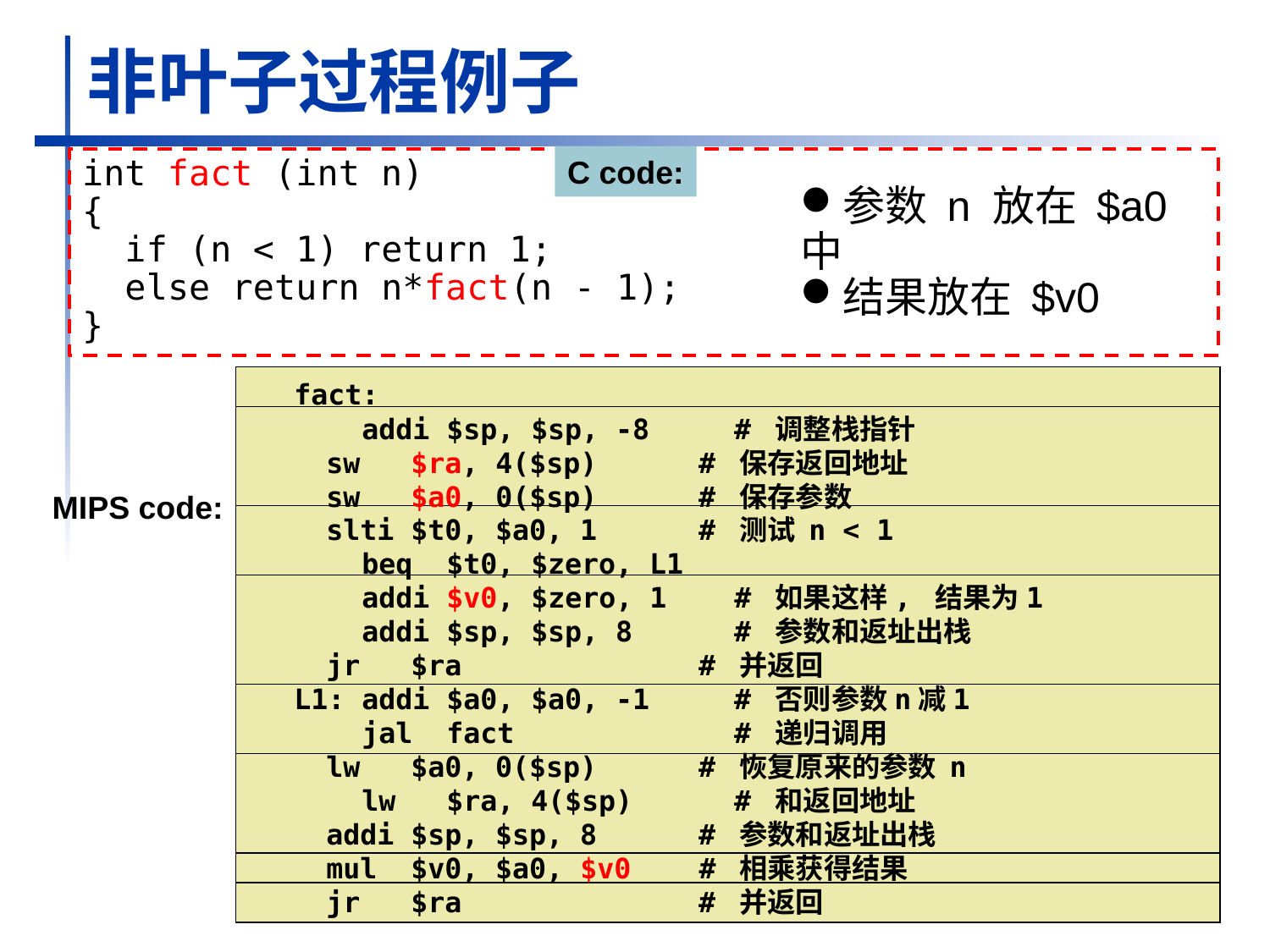

# 非叶子过程例子
C code:
int fact (int n)
{
  if (n < 1) return 1;
  else return n*fact(n - 1);
}
参数 n 放在 $a0中
结果放在 $v0
	fact:
    addi $sp, $sp, -8     # 调整栈指针
    sw   $ra, 4($sp)      # 保存返回地址
    sw   $a0, 0($sp)      # 保存参数
    slti $t0, $a0, 1      # 测试 n < 1
    beq  $t0, $zero, L1
    addi $v0, $zero, 1    # 如果这样, 结果为1
    addi $sp, $sp, 8      # 参数和返址出栈
    jr   $ra              # 并返回
L1: addi $a0, $a0, -1     # 否则参数n减1
    jal  fact             # 递归调用
    lw   $a0, 0($sp)      # 恢复原来的参数 n
    lw   $ra, 4($sp)      # 和返回地址
    addi $sp, $sp, 8      # 参数和返址出栈
    mul  $v0, $a0, $v0    # 相乘获得结果
    jr   $ra              # 并返回

MIPS code:

Chapter 2 — Instructions: Language of the Computer — 56